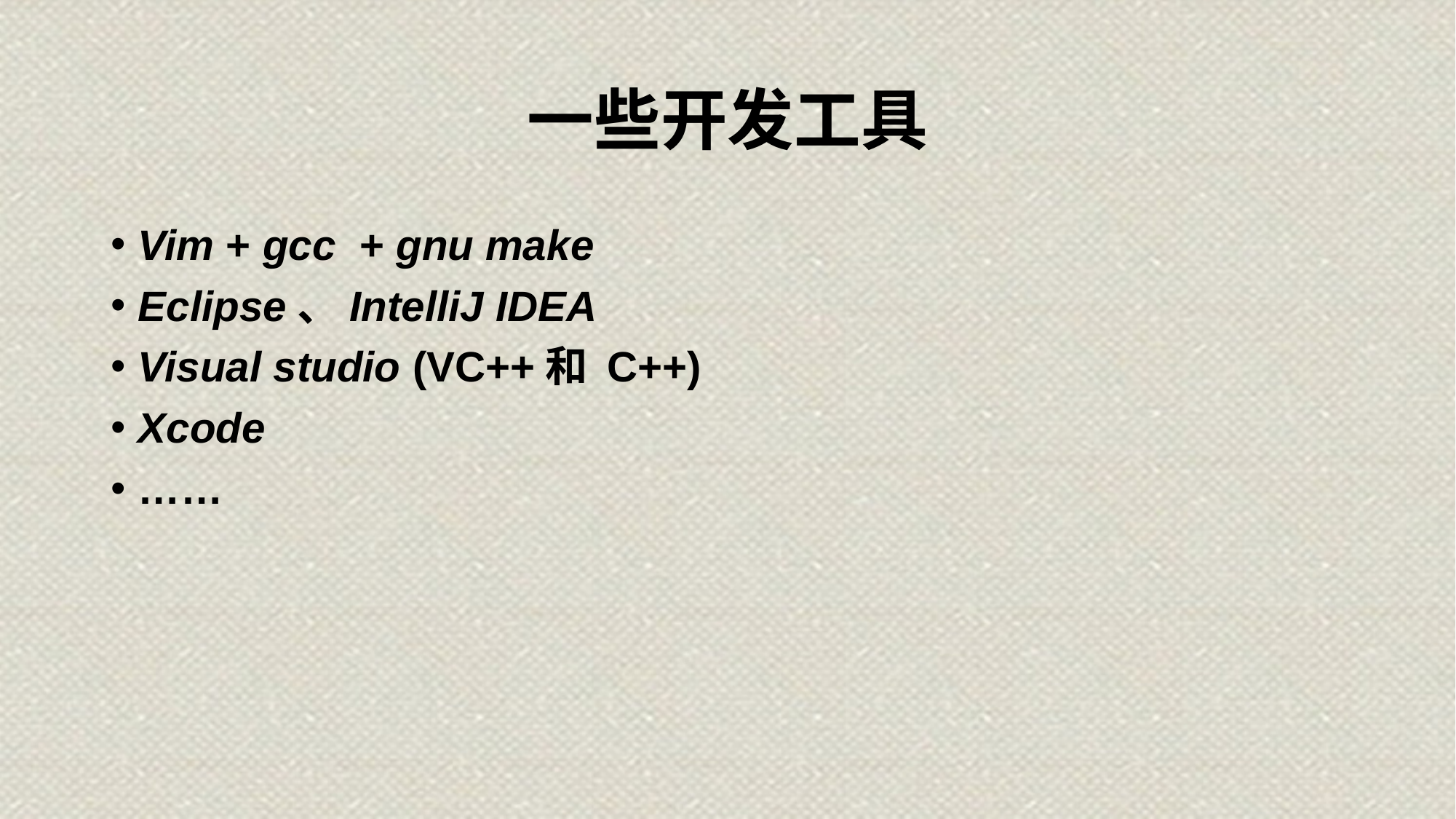

# 一些开发工具
Vim + gcc  + gnu make
Eclipse、IntelliJ IDEA
Visual studio (VC++和 C++)
Xcode
……